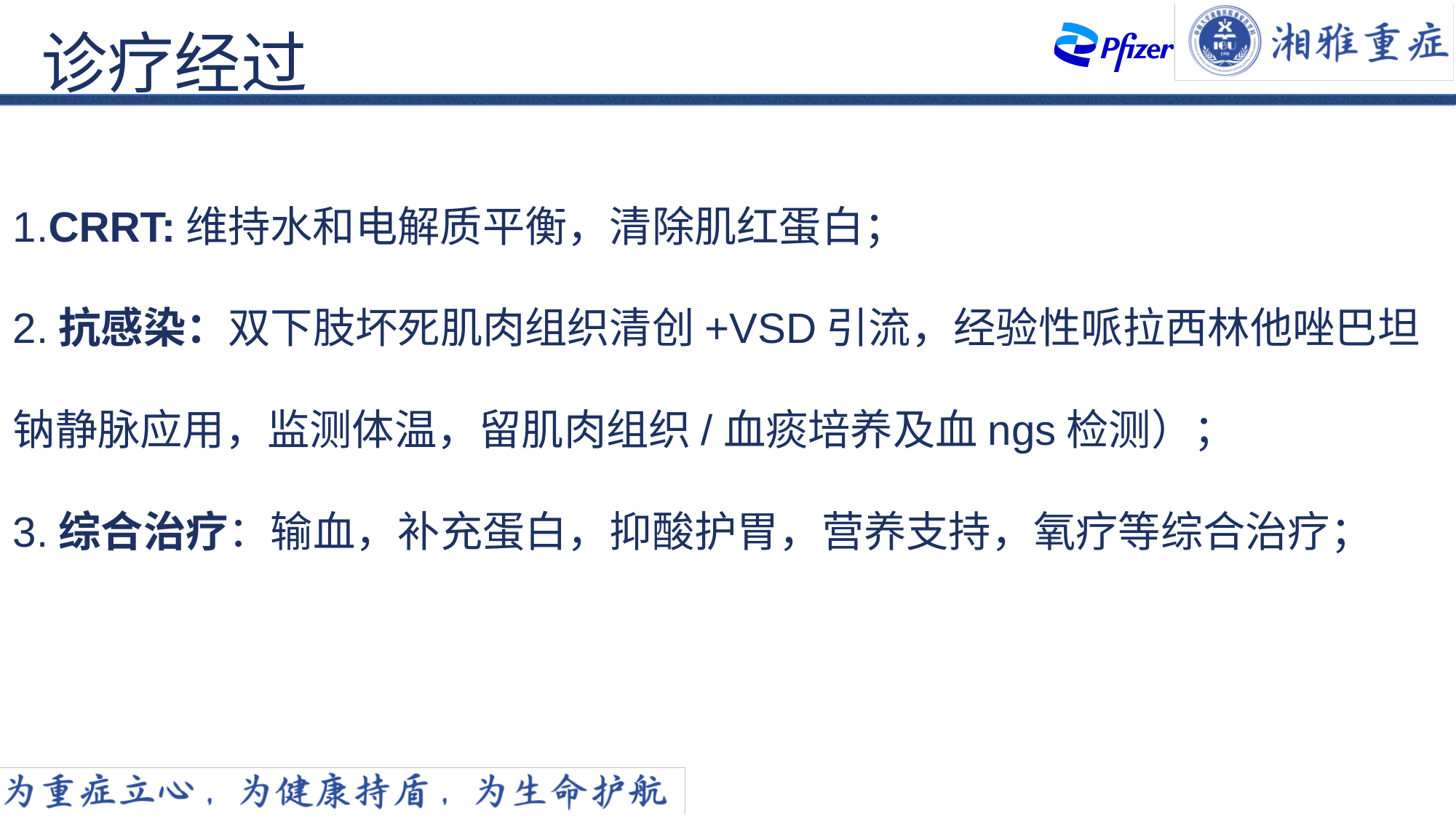

诊疗经过

1.CRRT:维持水和电解质平衡，清除肌红蛋白；
2.抗感染：双下肢坏死肌肉组织清创+VSD引流，经验性哌拉西林他唑巴坦钠静脉应用，监测体温，留肌肉组织/血痰培养及血ngs检测）；
3.综合治疗：输血，补充蛋白，抑酸护胃，营养支持，氧疗等综合治疗；